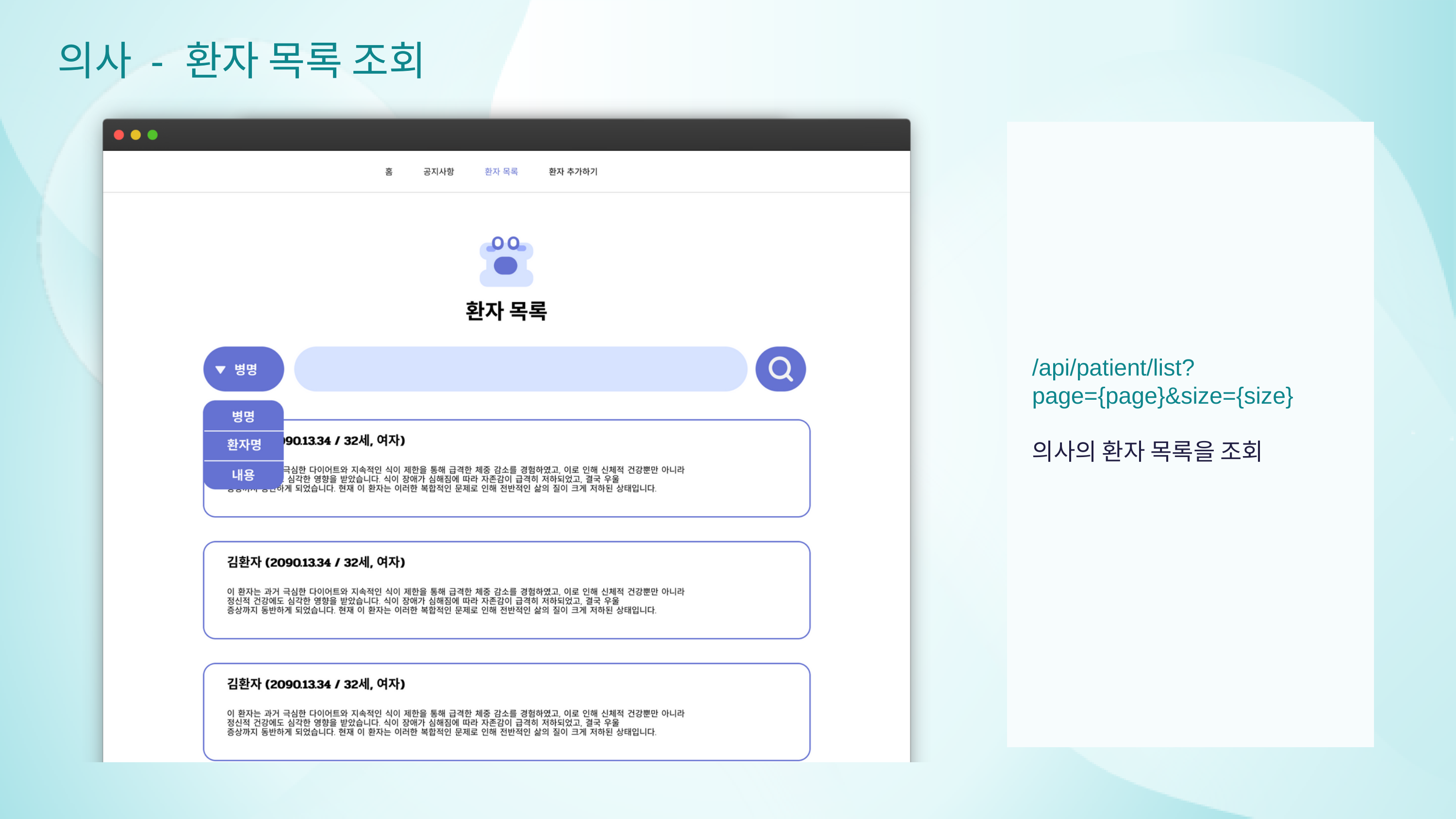

의사 - 환자 목록 조회

/api/patient/list?page={page}&size={size}

의사의 환자 목록을 조회